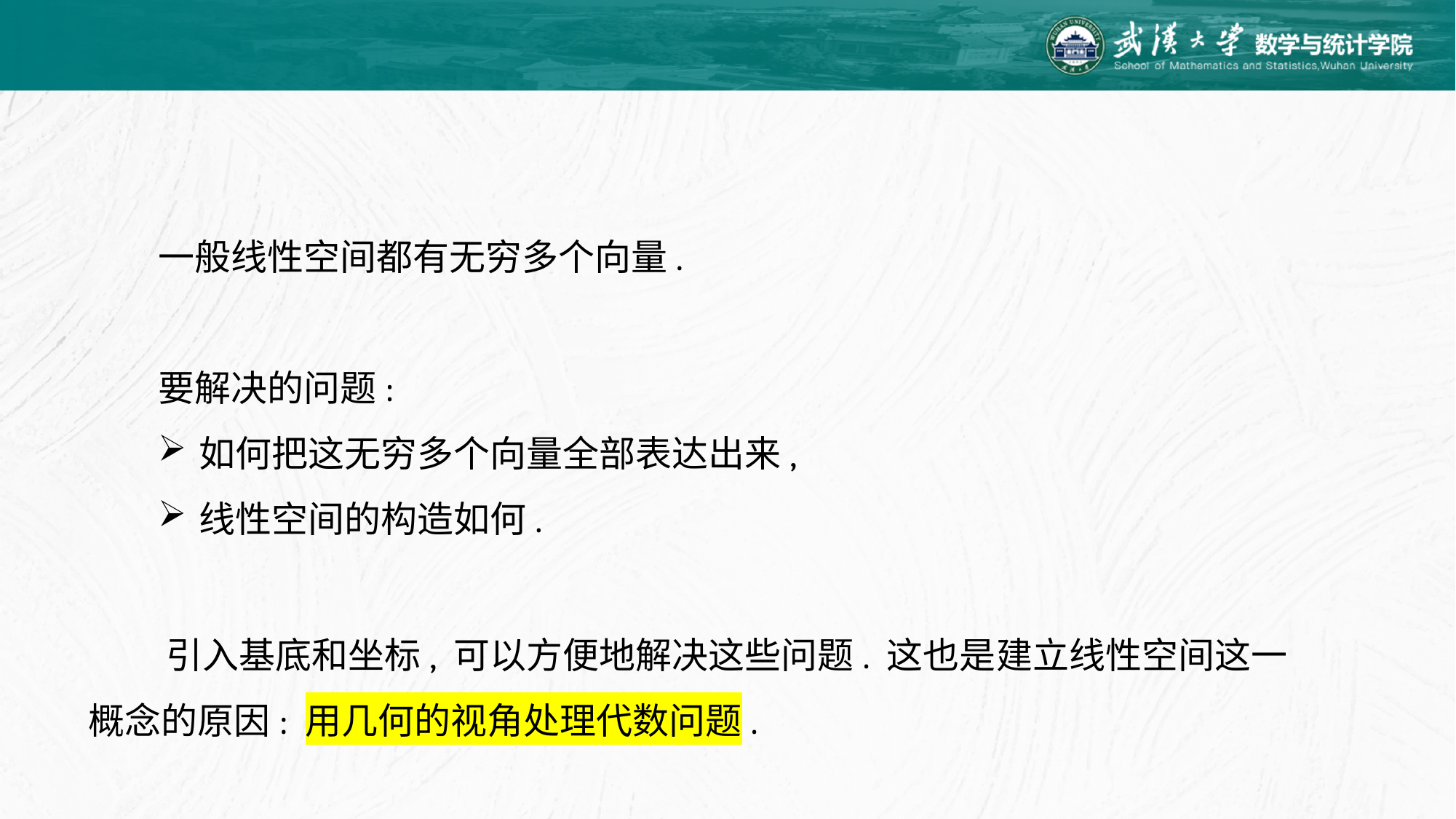

一般线性空间都有无穷多个向量.

要解决的问题:
如何把这无穷多个向量全部表达出来,
线性空间的构造如何.
    引入基底和坐标, 可以方便地解决这些问题. 这也是建立线性空间这一概念的原因: 用几何的视角处理代数问题.